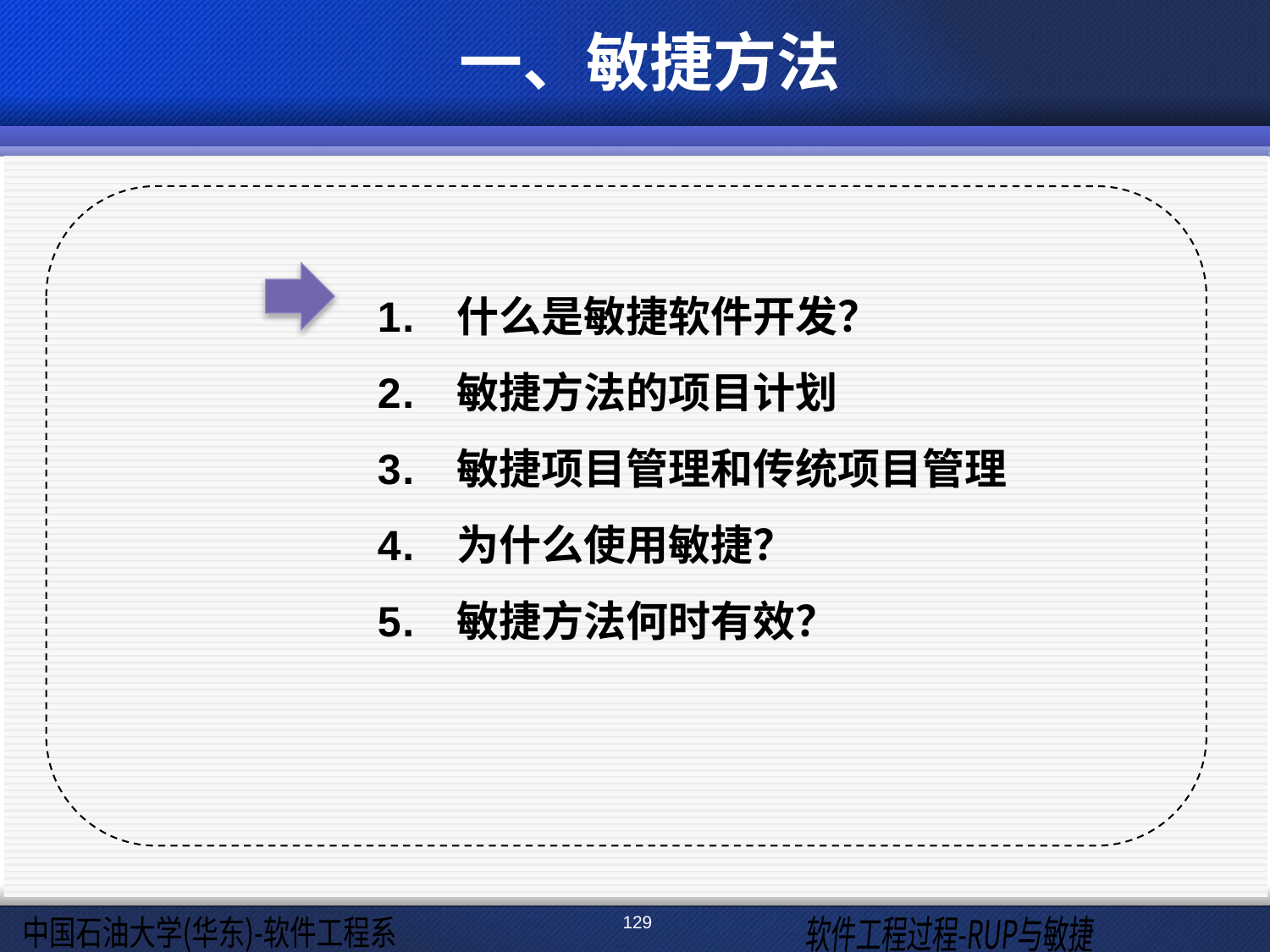

一、敏捷方法

什么是敏捷软件开发？
敏捷方法的项目计划
敏捷项目管理和传统项目管理
为什么使用敏捷？
敏捷方法何时有效？

129